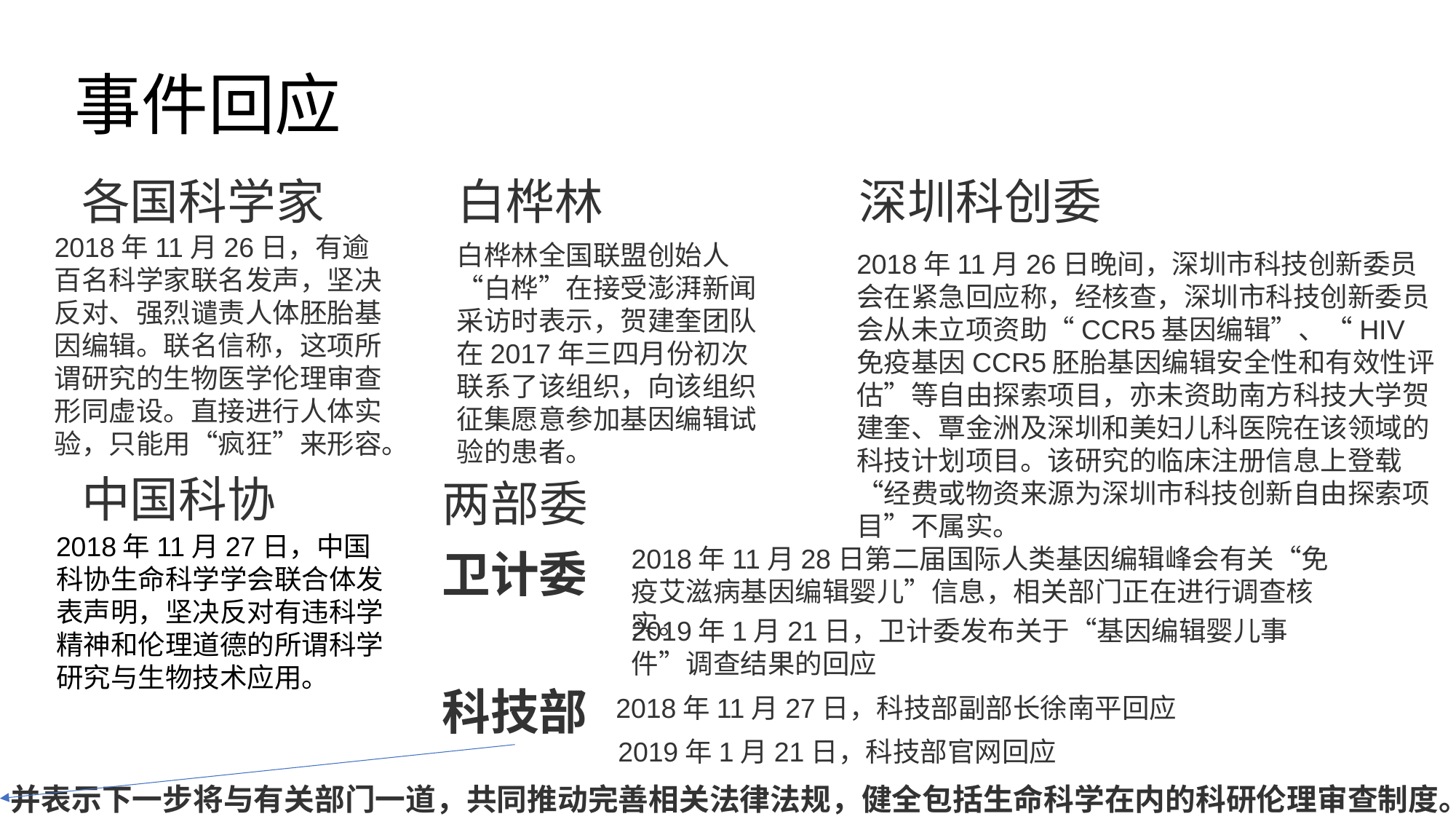

事件回应
各国科学家
白桦林
深圳科创委
2018年11月26日，有逾百名科学家联名发声，坚决反对、强烈谴责人体胚胎基因编辑。联名信称，这项所谓研究的生物医学伦理审查形同虚设。直接进行人体实验，只能用“疯狂”来形容。
白桦林全国联盟创始人“白桦”在接受澎湃新闻采访时表示，贺建奎团队在2017年三四月份初次联系了该组织，向该组织征集愿意参加基因编辑试验的患者。

2018年11月26日晚间，深圳市科技创新委员会在紧急回应称，经核查，深圳市科技创新委员会从未立项资助“CCR5基因编辑”、“HIV免疫基因CCR5胚胎基因编辑安全性和有效性评估”等自由探索项目，亦未资助南方科技大学贺建奎、覃金洲及深圳和美妇儿科医院在该领域的科技计划项目。该研究的临床注册信息上登载“经费或物资来源为深圳市科技创新自由探索项目”不属实。
中国科协
两部委
2018年11月27日，中国科协生命科学学会联合体发表声明，坚决反对有违科学精神和伦理道德的所谓科学研究与生物技术应用。
2018年11月28日第二届国际人类基因编辑峰会有关“免疫艾滋病基因编辑婴儿”信息，相关部门正在进行调查核实。
卫计委
2019年1月21日，卫计委发布关于“基因编辑婴儿事件”调查结果的回应
科技部
2018年11月27日，科技部副部长徐南平回应
2019年1月21日，科技部官网回应
并表示下一步将与有关部门一道，共同推动完善相关法律法规，健全包括生命科学在内的科研伦理审查制度。